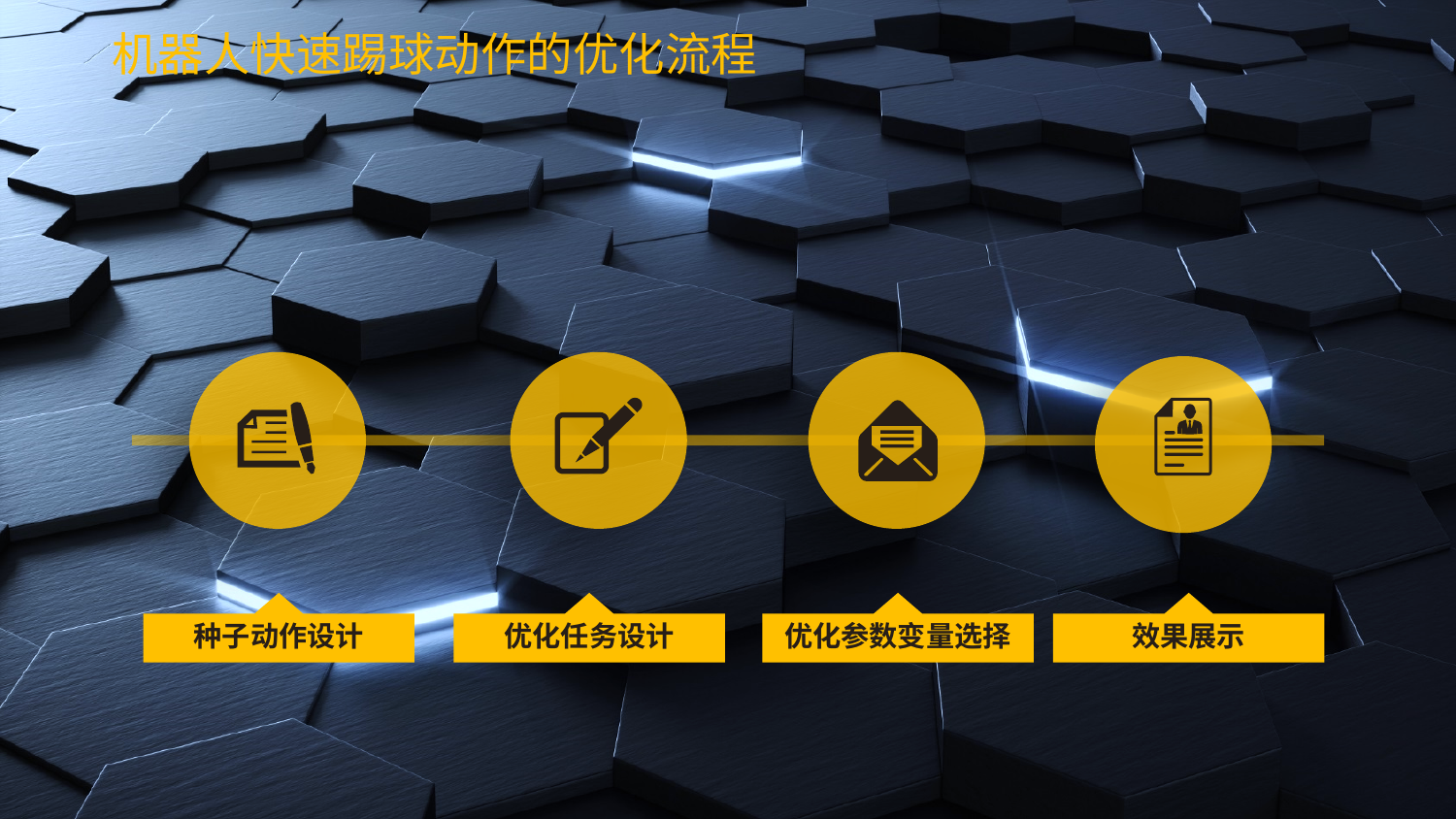

# 机器人快速踢球动作的优化流程

种子动作设计
优化任务设计
优化参数变量选择
效果展示